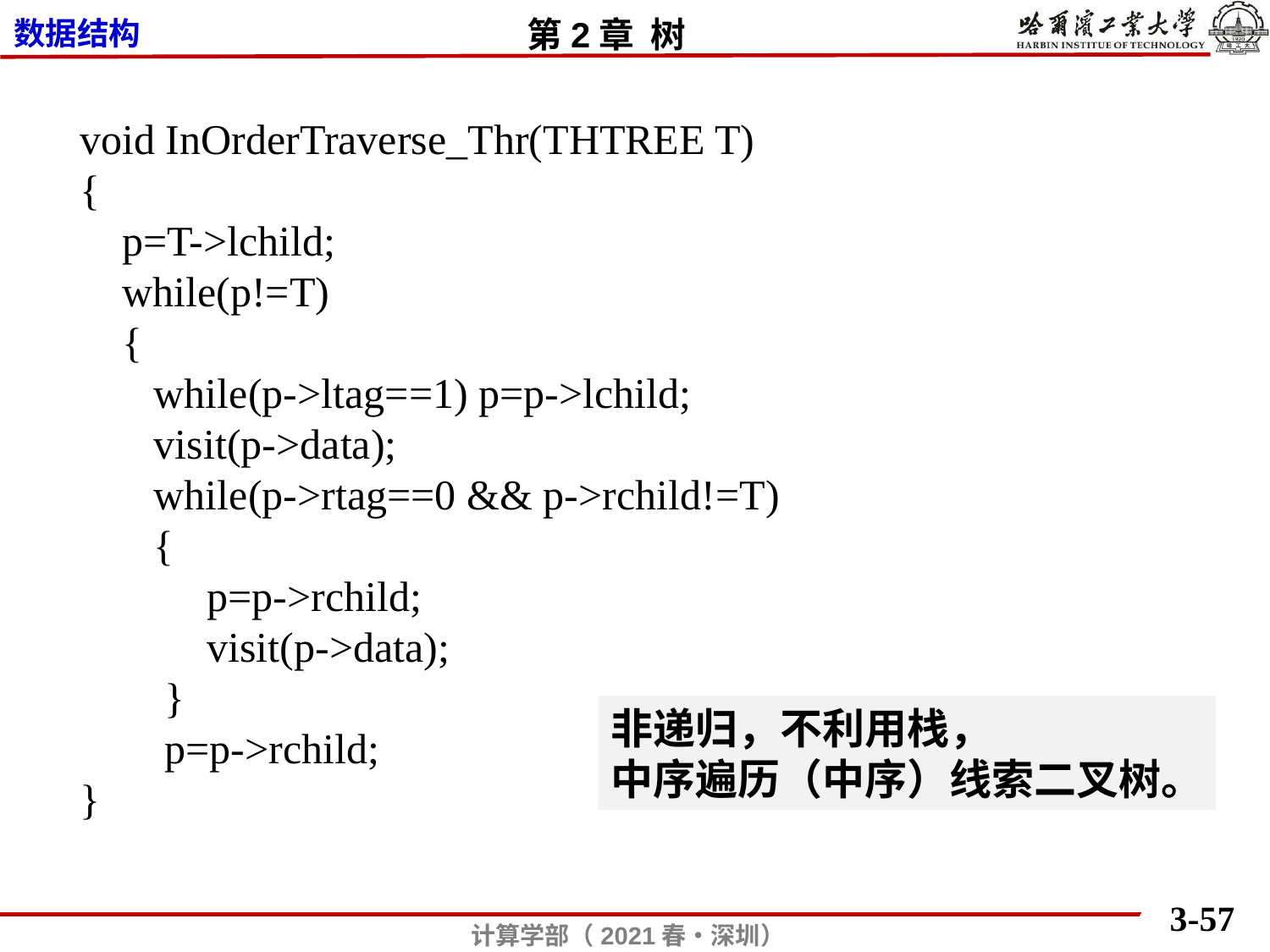

void InOrderTraverse_Thr(THTREE T)
{
    p=T->lchild;
    while(p!=T)
    {
       while(p->ltag==1) p=p->lchild;
       visit(p->data);
       while(p->rtag==0 && p->rchild!=T)
       {
            p=p->rchild;
            visit(p->data);
        }
        p=p->rchild;
}
非递归，不利用栈，
中序遍历（中序）线索二叉树。